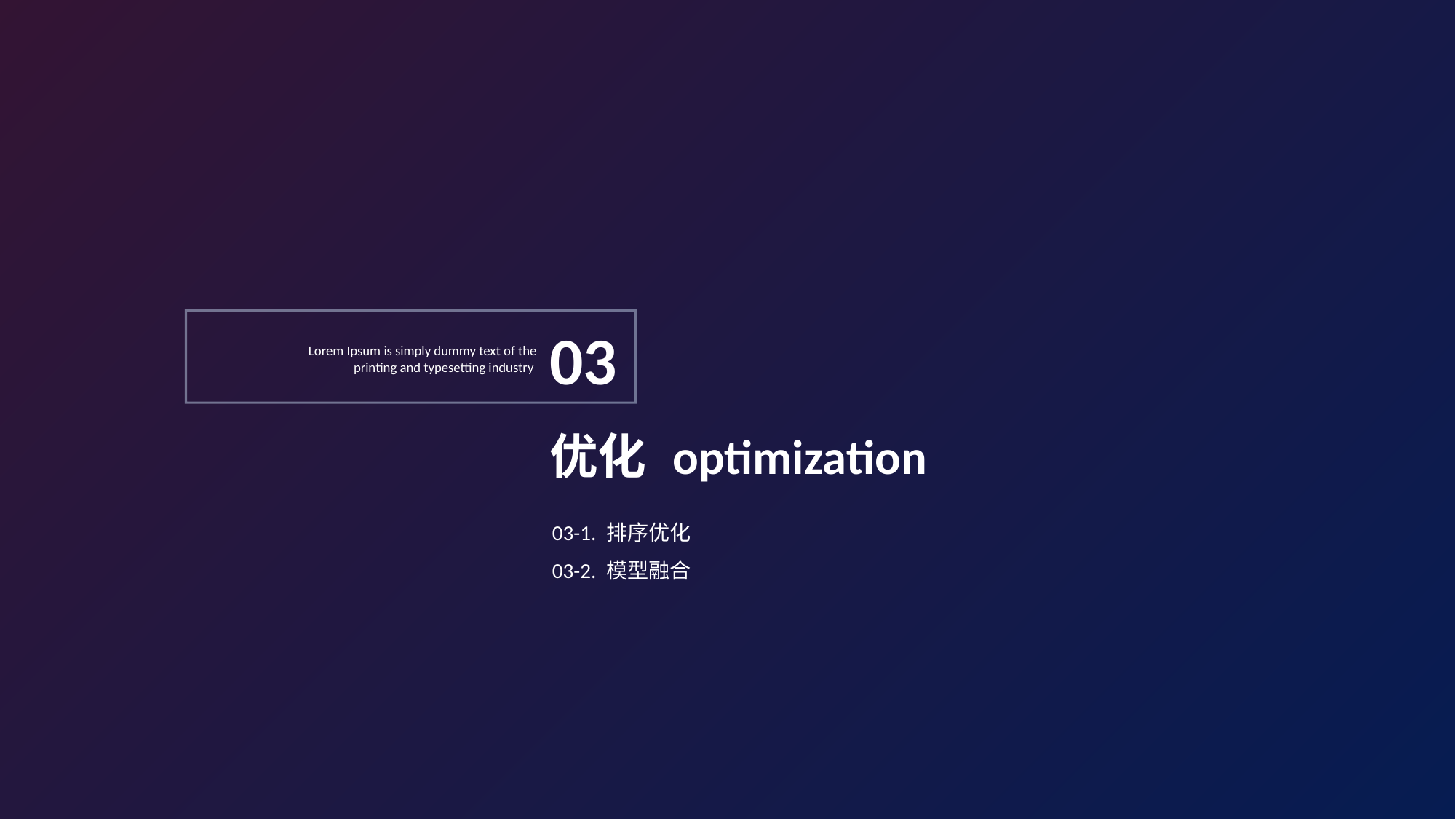

03
Lorem Ipsum is simply dummy text of the printing and typesetting industry
优化 optimization
03-1. 排序优化
03-2. 模型融合